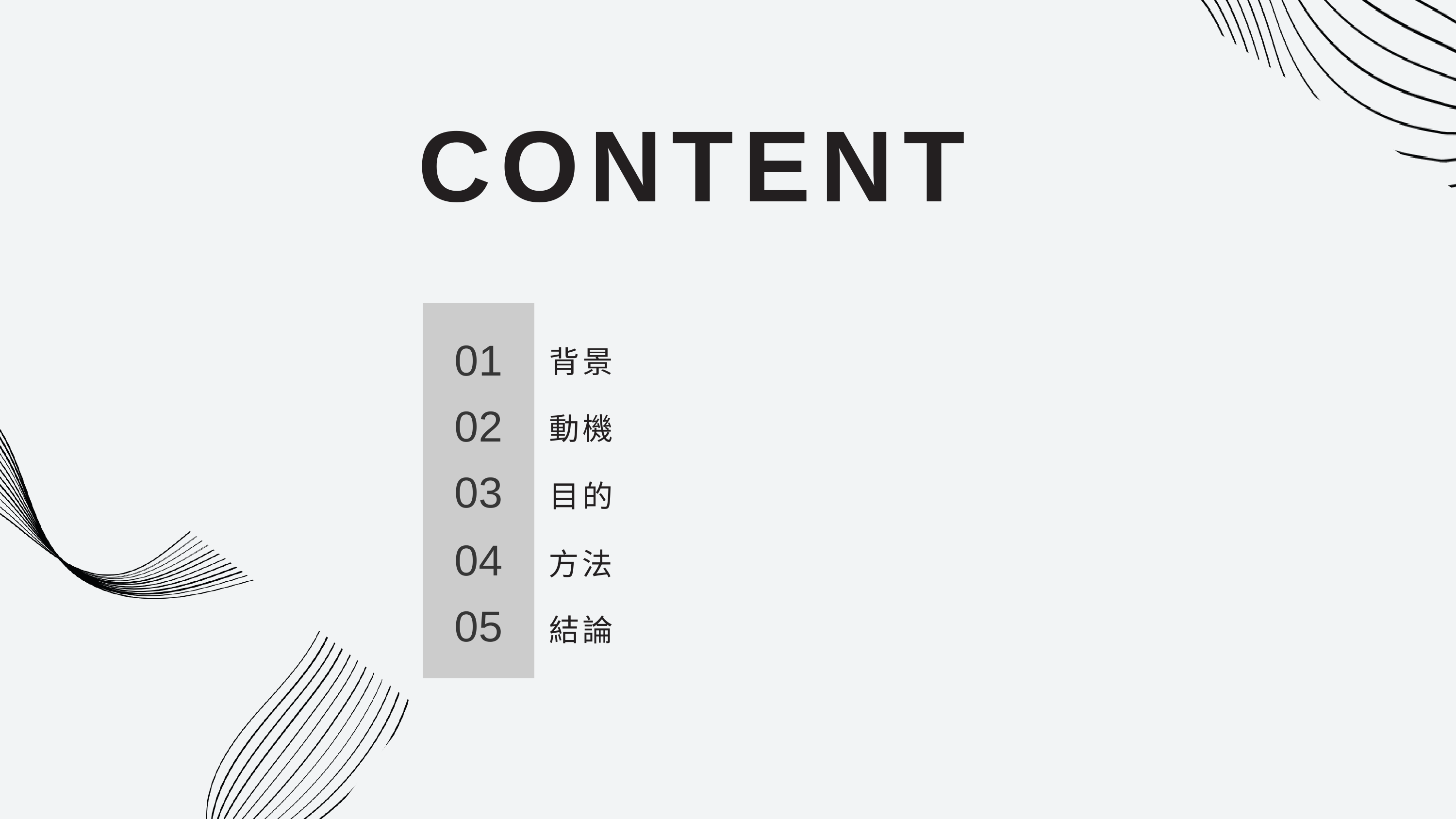

CONTENT

01
背景
02
動機
03
目的
04
方法
05
結論

背景

各個大學在舉辦講座、特殊課程等等活動時，都會在某些平台例如學校官網或者是學校IG等上面公告，讓有興趣的教師、學生甚至是校外同仁能夠得到活動資訊。

這個「逢甲活動通」統整了逢甲大學的所有活動，大家可以在上面取得最新資訊，也可以透過搜尋來尋找自己有興趣的活動，並點選進網頁查看更詳細的活動細節。
STUDENTS